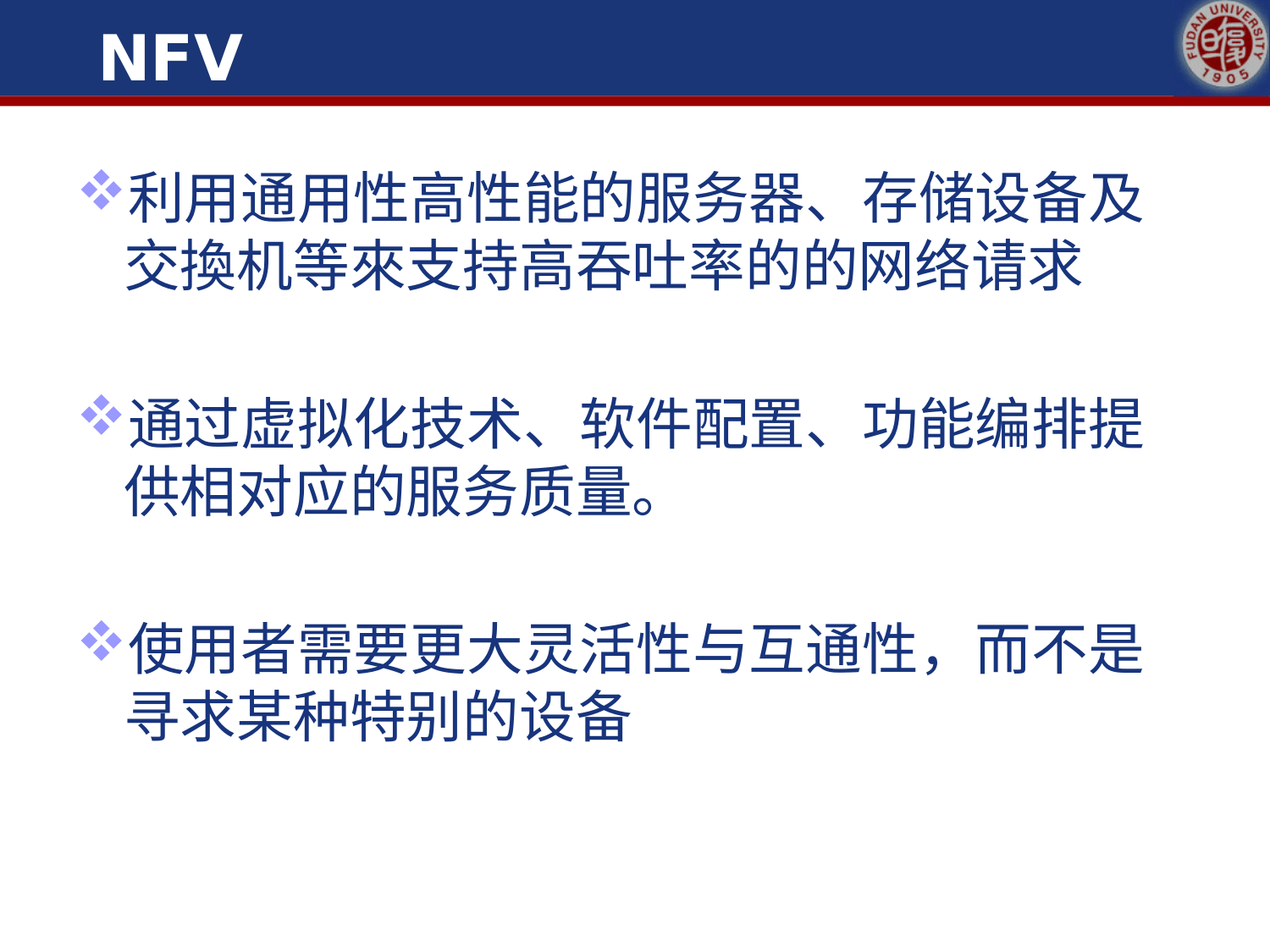

# NFV
利用通用性高性能的服务器、存储设备及交換机等來支持高吞吐率的的网络请求

通过虚拟化技术、软件配置、功能编排提供相对应的服务质量。

使用者需要更大灵活性与互通性，而不是寻求某种特别的设备